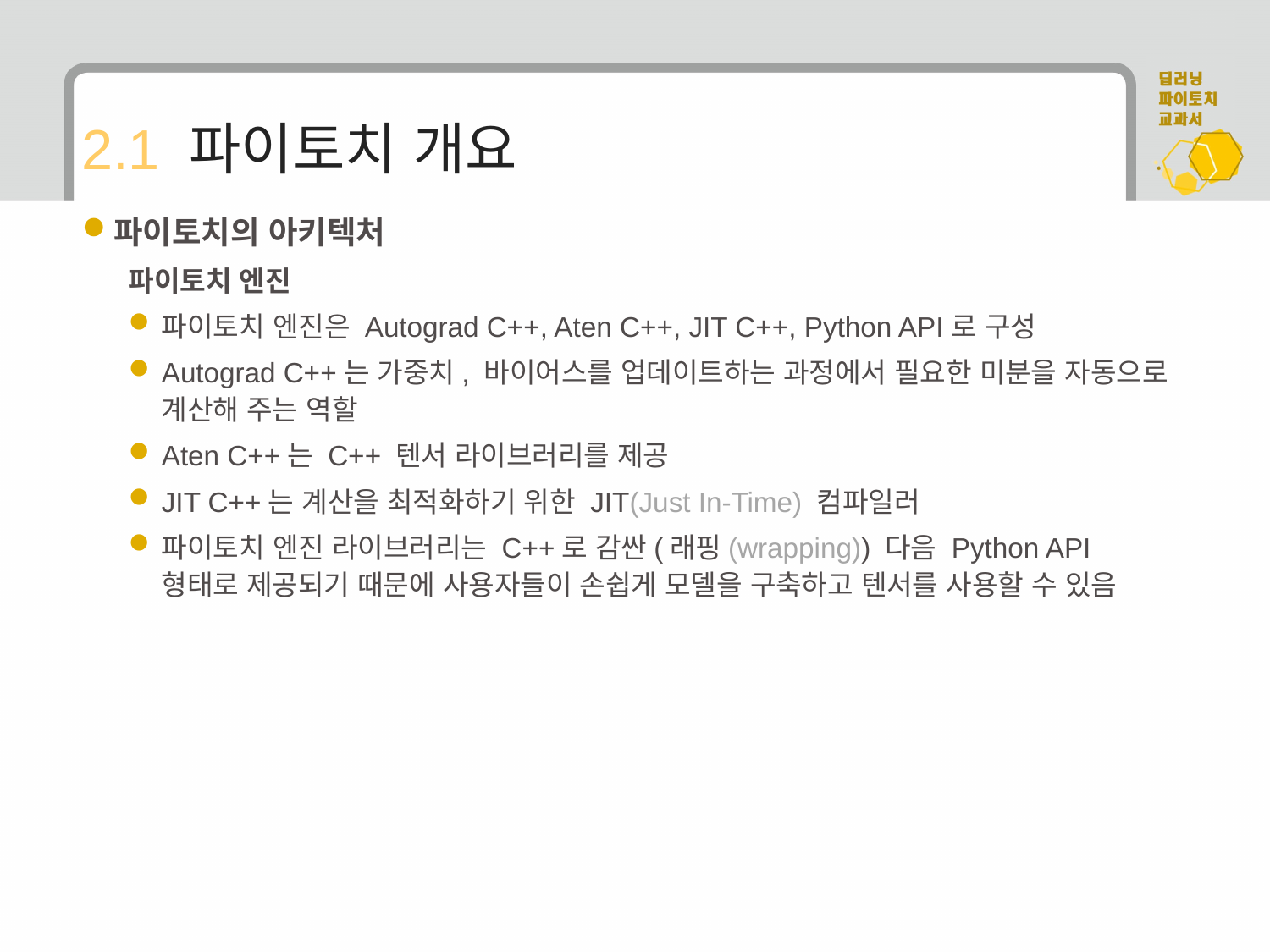

# 2.1 파이토치 개요
파이토치의 아키텍처
파이토치 엔진
파이토치 엔진은 Autograd C++, Aten C++, JIT C++, Python API로 구성
Autograd C++는 가중치, 바이어스를 업데이트하는 과정에서 필요한 미분을 자동으로 계산해 주는 역할
Aten C++는 C++ 텐서 라이브러리를 제공
JIT C++는 계산을 최적화하기 위한 JIT(Just In-Time) 컴파일러
파이토치 엔진 라이브러리는 C++로 감싼(래핑(wrapping)) 다음 Python API 형태로 제공되기 때문에 사용자들이 손쉽게 모델을 구축하고 텐서를 사용할 수 있음